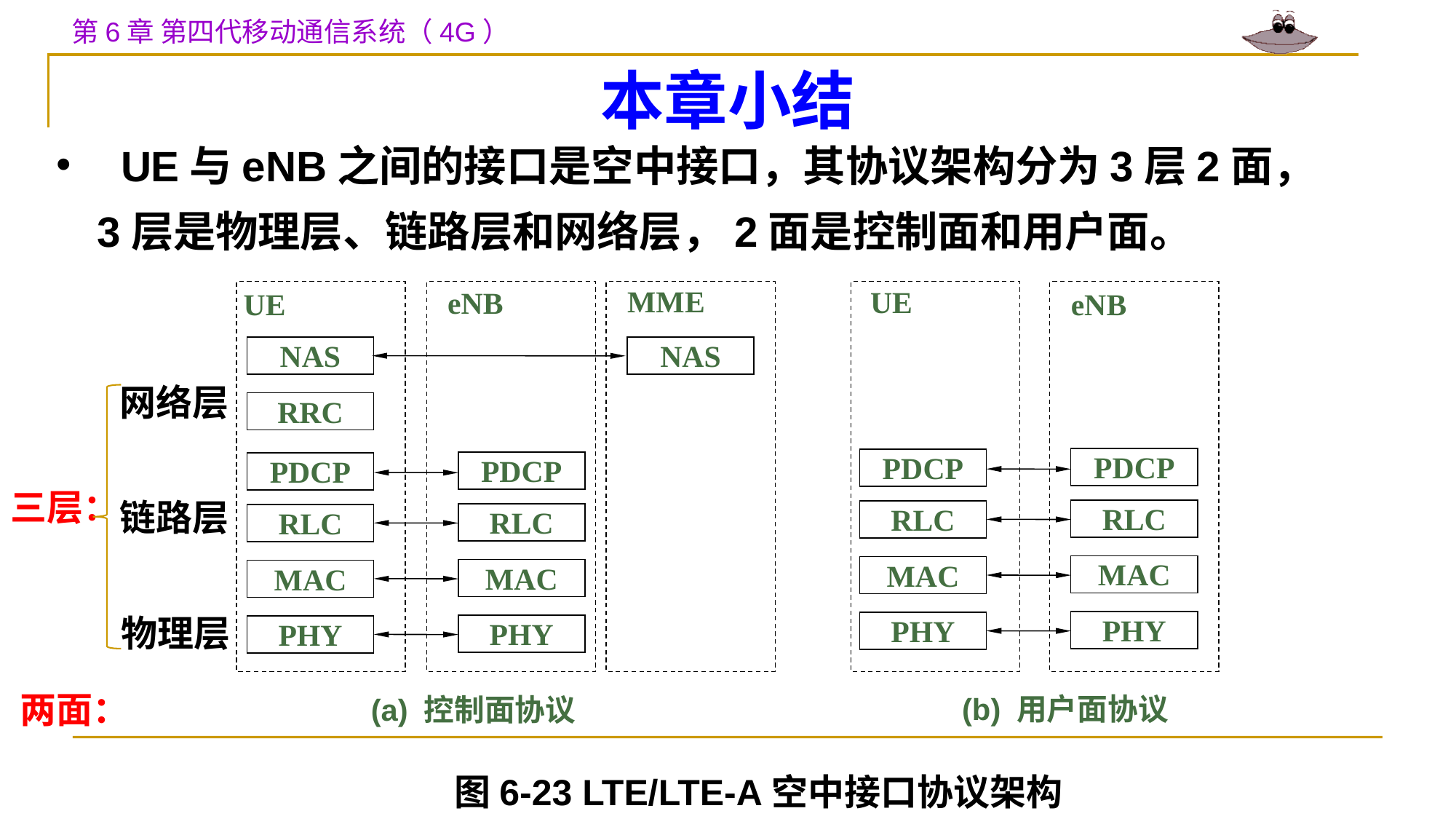

本章小结
  UE与eNB之间的接口是空中接口，其协议架构分为3层2面，3层是物理层、链路层和网络层，2面是控制面和用户面。

MME
UE
eNB
UE
eNB
NAS
NAS

RRC
PDCP
PDCP
PDCP
PDCP

RLC
RLC
RLC
RLC

MAC
MAC
MAC
MAC

PHY
PHY
PHY
PHY

(b) 用户面协议

(a) 控制面协议
网络层

三层：
链路层
物理层
两面：
图6-23 LTE/LTE-A空中接口协议架构